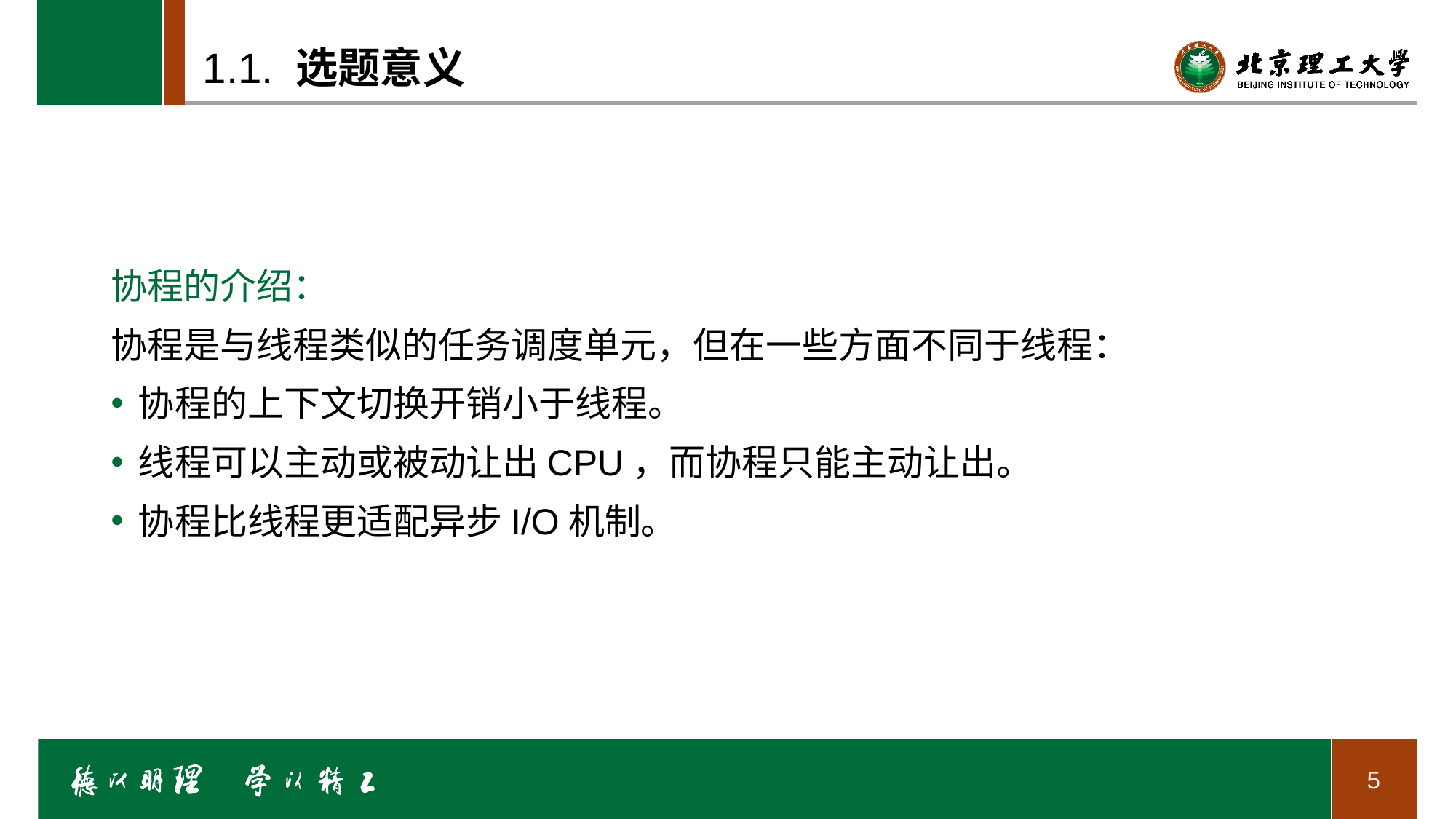

# 1.1. 选题意义
协程的介绍：
协程是与线程类似的任务调度单元，但在一些方面不同于线程：
协程的上下文切换开销小于线程。
线程可以主动或被动让出CPU，而协程只能主动让出。
协程比线程更适配异步I/O机制。